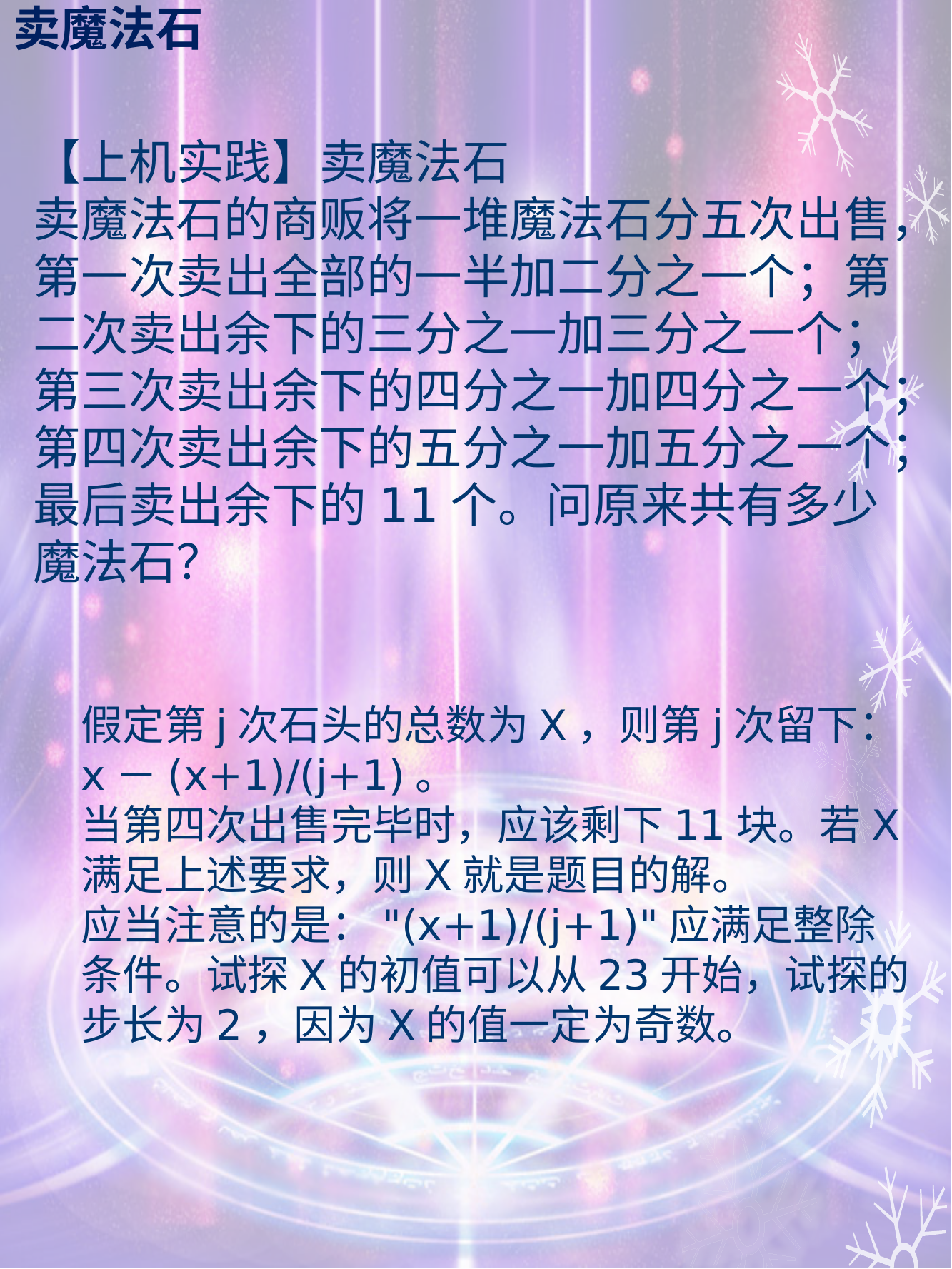

# 卖魔法石

【上机实践】卖魔法石
卖魔法石的商贩将一堆魔法石分五次出售，第一次卖出全部的一半加二分之一个；第二次卖出余下的三分之一加三分之一个；第三次卖出余下的四分之一加四分之一个；第四次卖出余下的五分之一加五分之一个；最后卖出余下的11个。问原来共有多少魔法石？
假定第j次石头的总数为X，则第j次留下：x－(x+1)/(j+1)。
当第四次出售完毕时，应该剩下11块。若X满足上述要求，则X就是题目的解。
应当注意的是："(x+1)/(j+1)"应满足整除条件。试探X的初值可以从23开始，试探的步长为2，因为X的值一定为奇数。